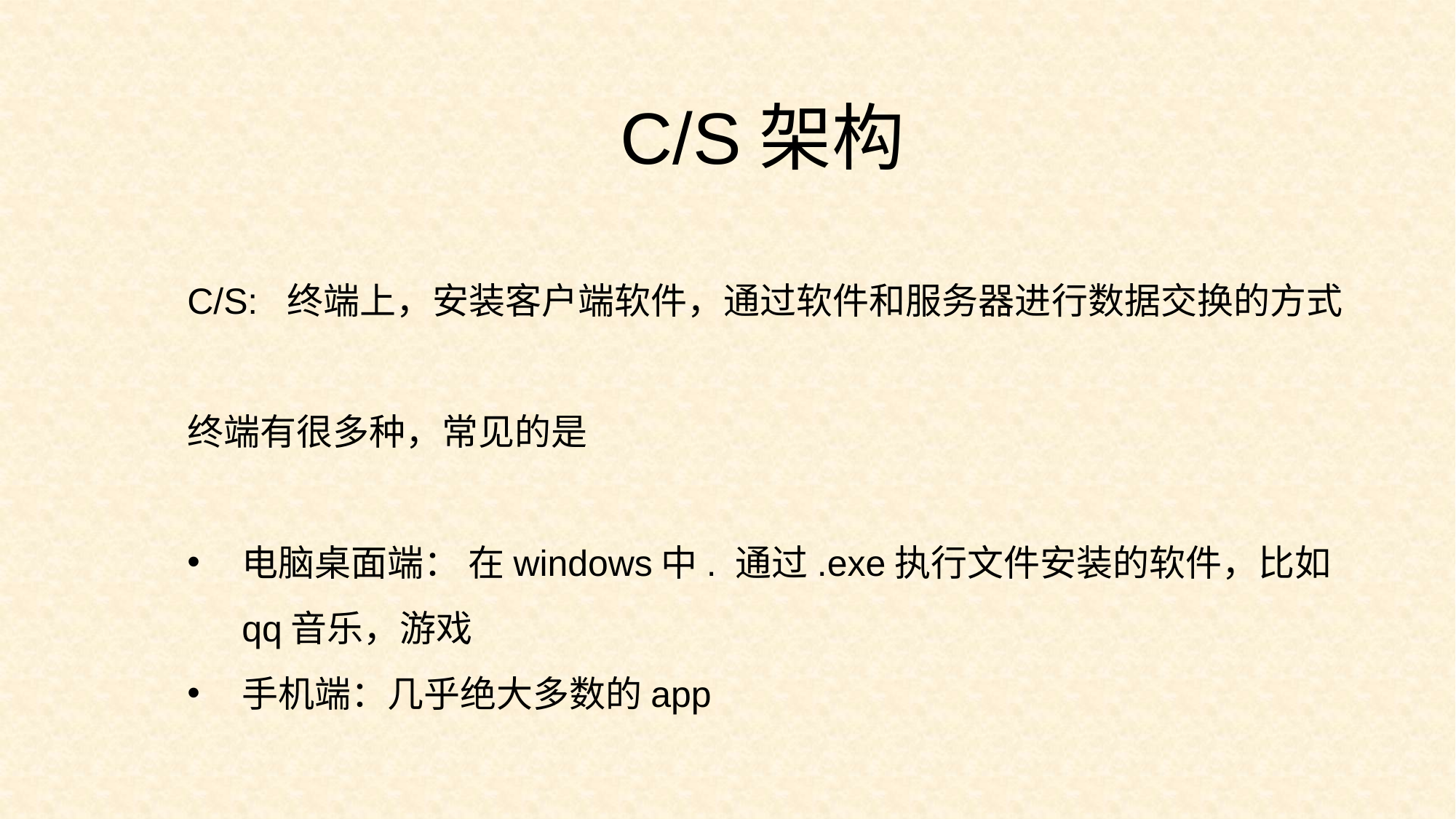

C/S架构
C/S:  终端上，安装客户端软件，通过软件和服务器进行数据交换的方式

终端有很多种，常见的是

电脑桌面端： 在windows中. 通过.exe执行文件安装的软件，比如qq音乐，游戏
手机端：几乎绝大多数的app